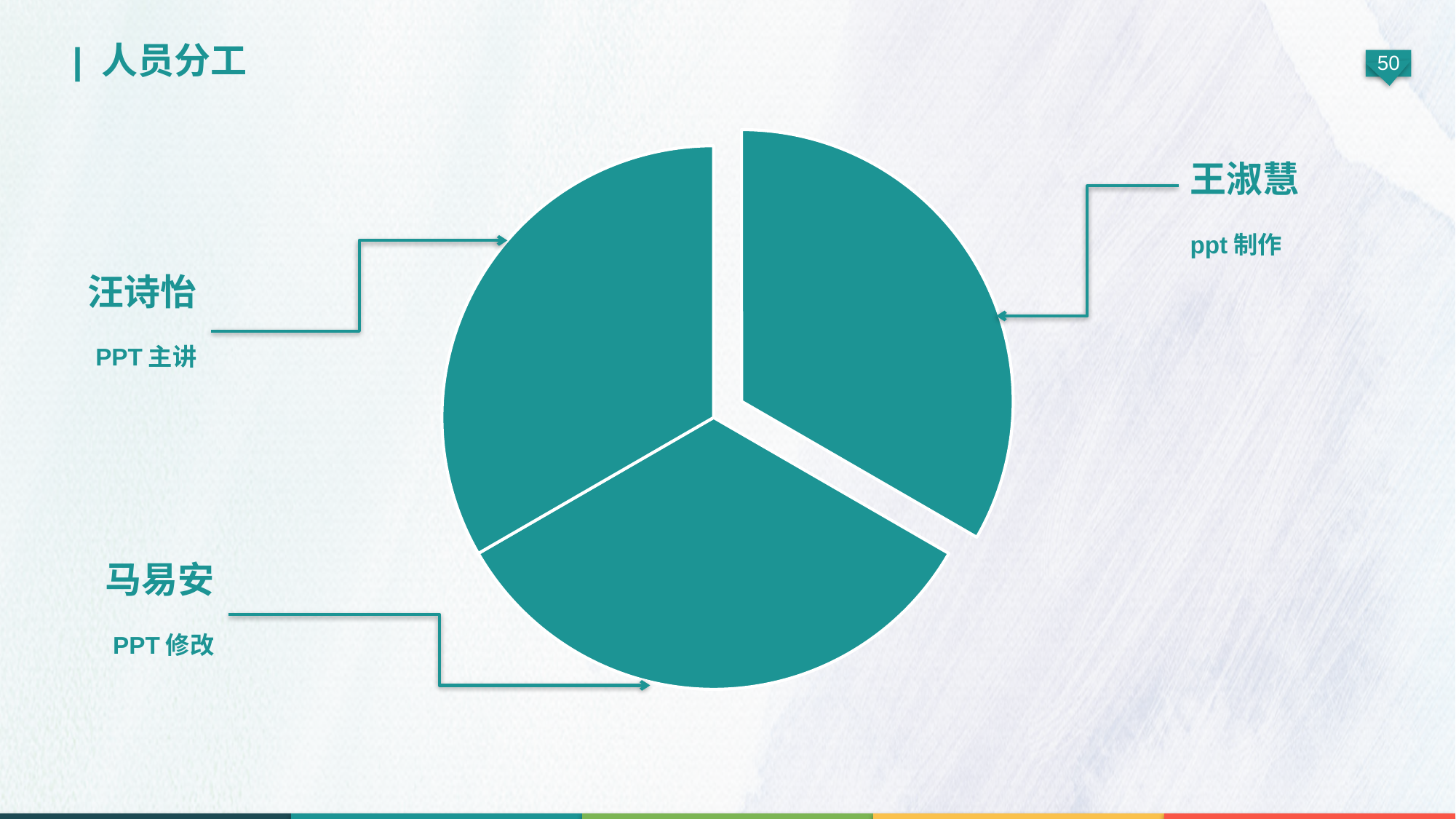

| 人员分工

王淑慧

ppt制作
汪诗怡

PPT主讲
马易安

PPT修改